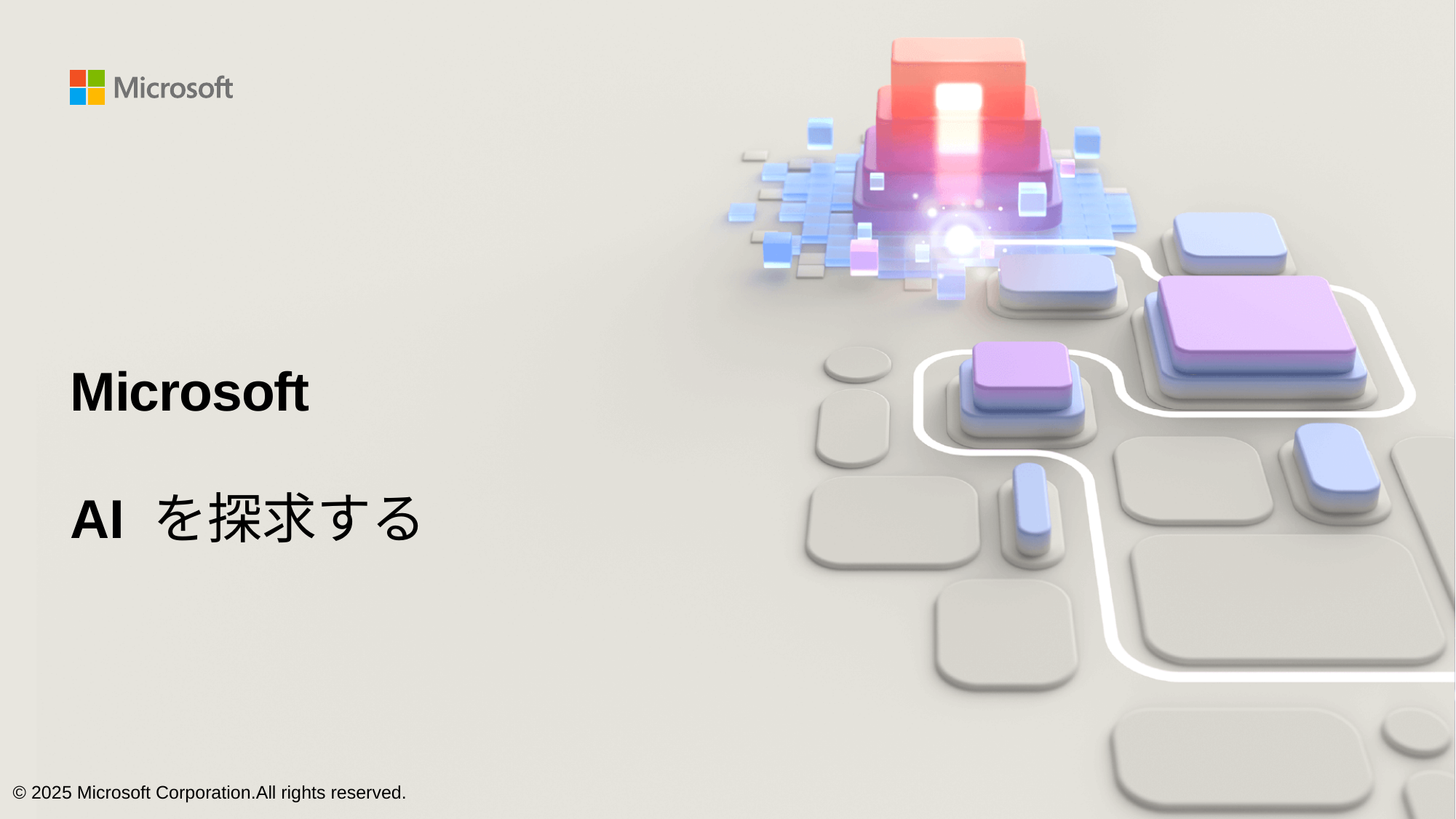

# Microsoft
AI を探求する
© 2025 Microsoft Corporation.All rights reserved.